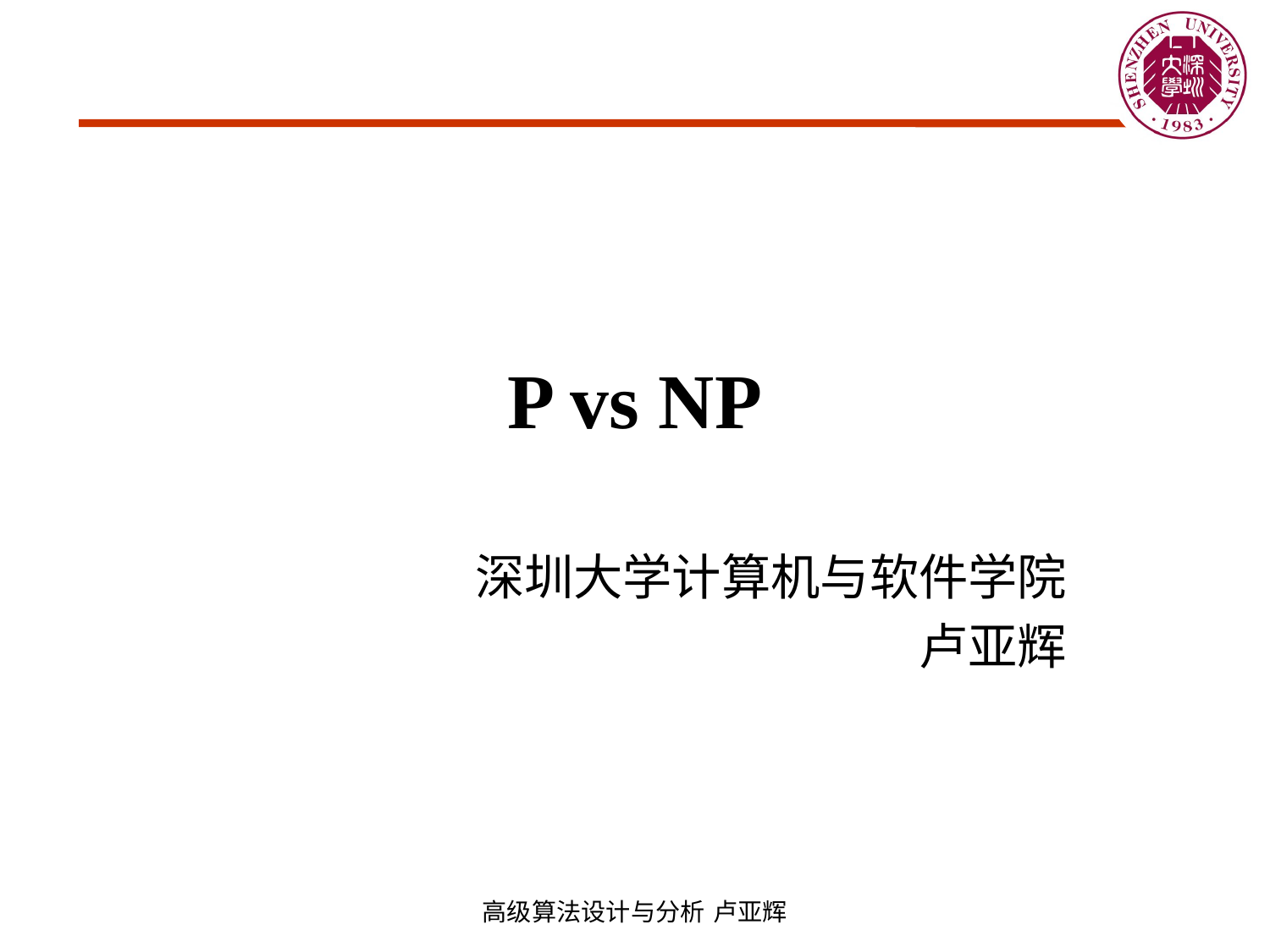

#
P vs NP
深圳大学计算机与软件学院
卢亚辉

1
高级算法设计与分析 卢亚辉